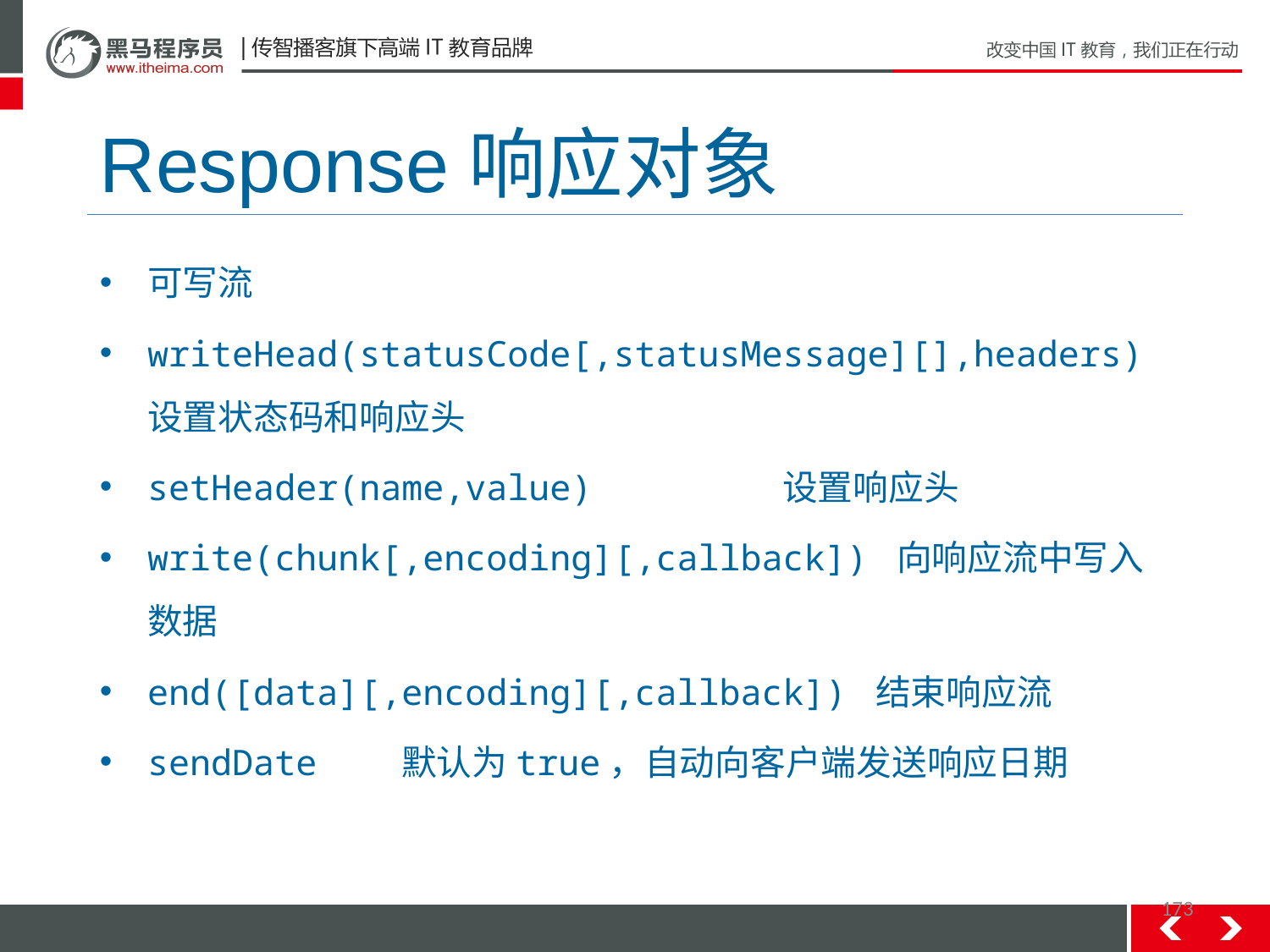

# Response响应对象
可写流
writeHead(statusCode[,statusMessage][],headers)	设置状态码和响应头
setHeader(name,value)		设置响应头
write(chunk[,encoding][,callback]) 向响应流中写入数据
end([data][,encoding][,callback]) 结束响应流
sendDate	默认为true，自动向客户端发送响应日期

173